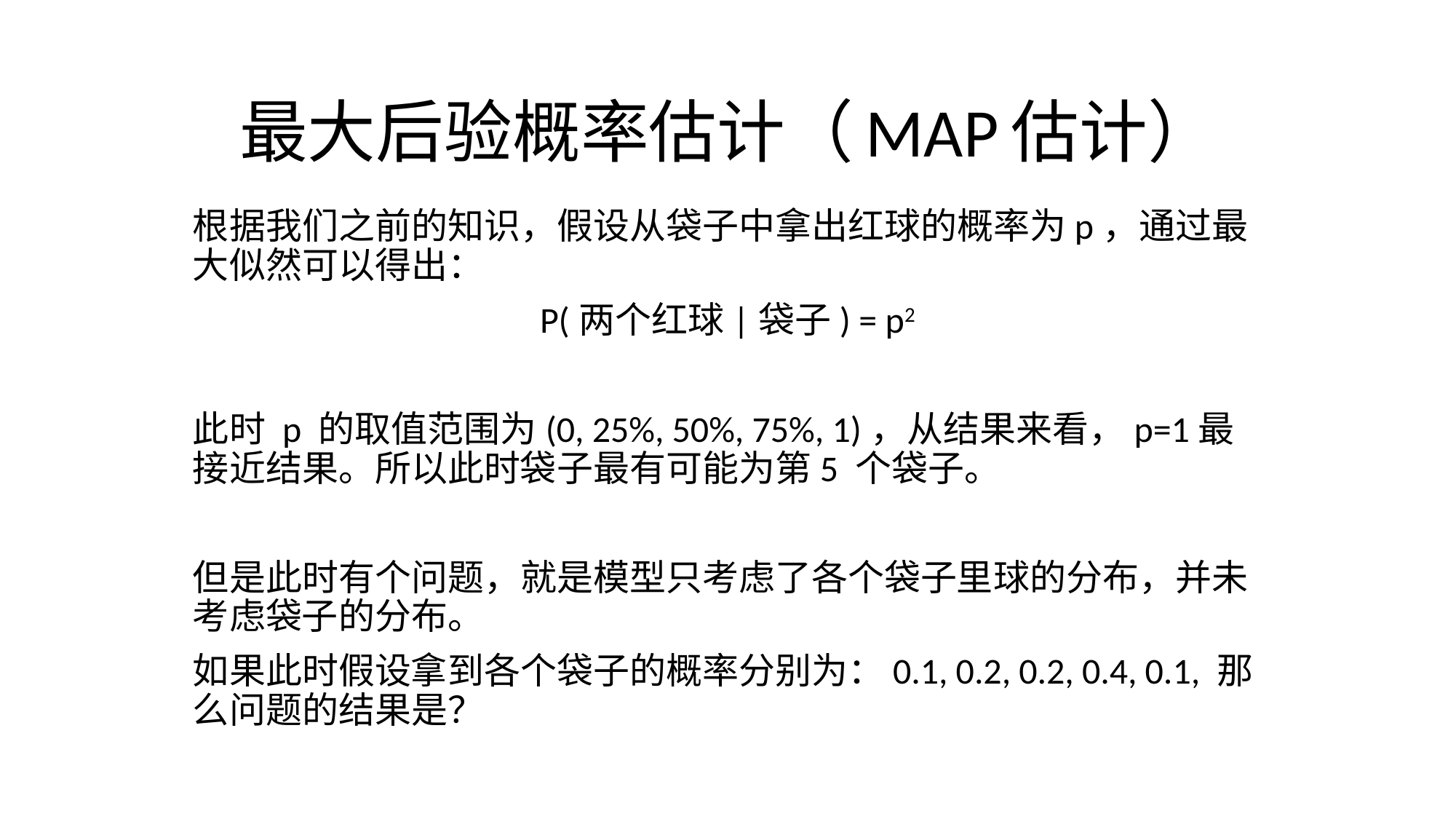

# 最大后验概率估计（MAP估计）
根据我们之前的知识，假设从袋子中拿出红球的概率为p，通过最大似然可以得出：
P(两个红球|袋子) = p2

此时 p 的取值范围为(0, 25%, 50%, 75%, 1)，从结果来看，p=1最接近结果。所以此时袋子最有可能为第5 个袋子。

但是此时有个问题，就是模型只考虑了各个袋子里球的分布，并未考虑袋子的分布。
如果此时假设拿到各个袋子的概率分别为：0.1, 0.2, 0.2, 0.4, 0.1, 那么问题的结果是？